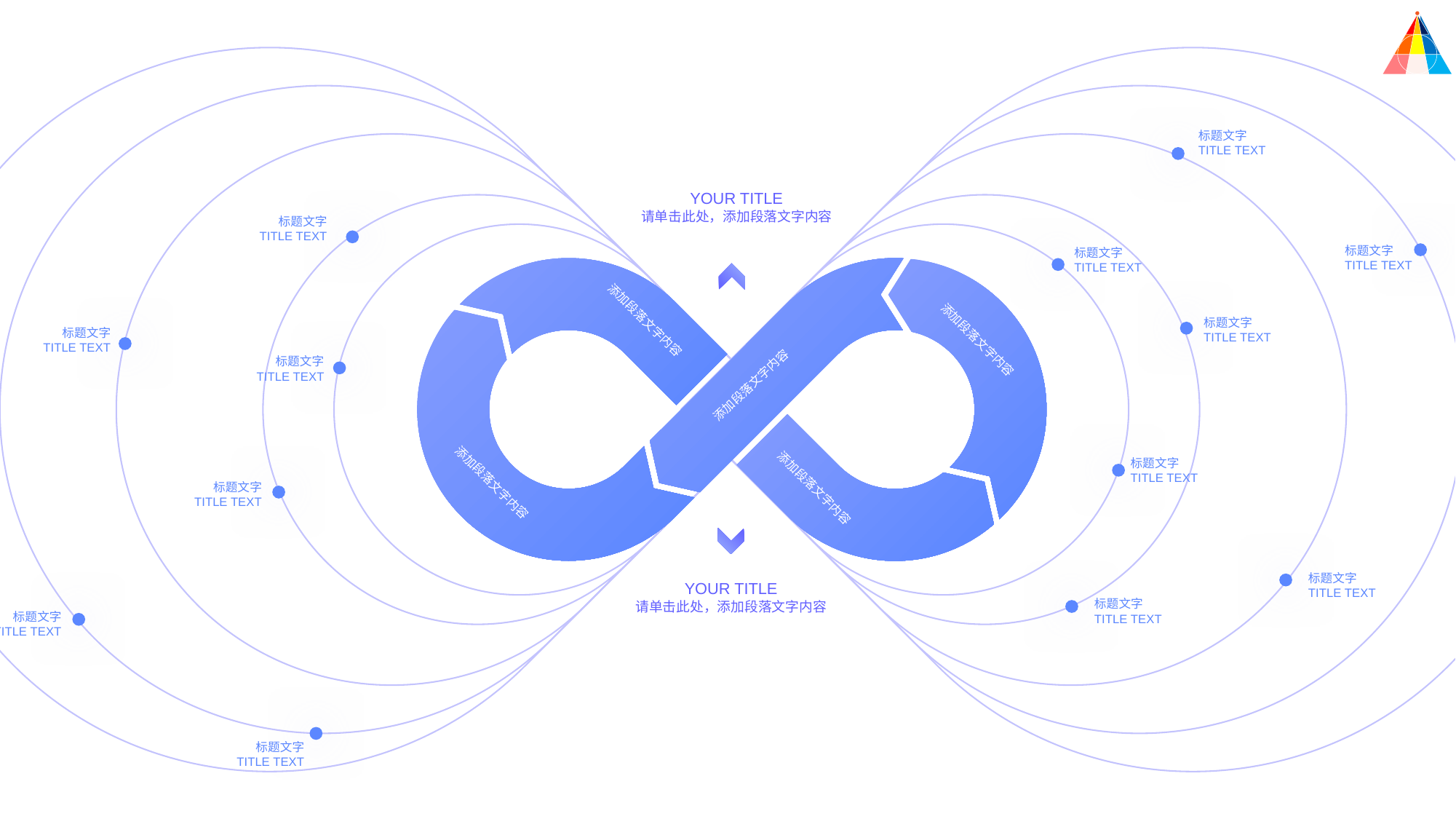

标题文字

TITLE TEXT

YOUR TITLE
请单击此处，添加段落文字内容

标题文字
TITLE TEXT

标题文字
标题文字

TITLE TEXT
TITLE TEXT

添加段落文字内容
标题文字
标题文字

TITLE TEXT
添加段落文字内容
TITLE TEXT

标题文字

TITLE TEXT
添加段落文字内容
标题文字

TITLE TEXT
添加段落文字内容
标题文字
添加段落文字内容

TITLE TEXT

标题文字
YOUR TITLE
请单击此处，添加段落文字内容

TITLE TEXT
标题文字

标题文字
TITLE TEXT

TITLE TEXT

标题文字
TITLE TEXT